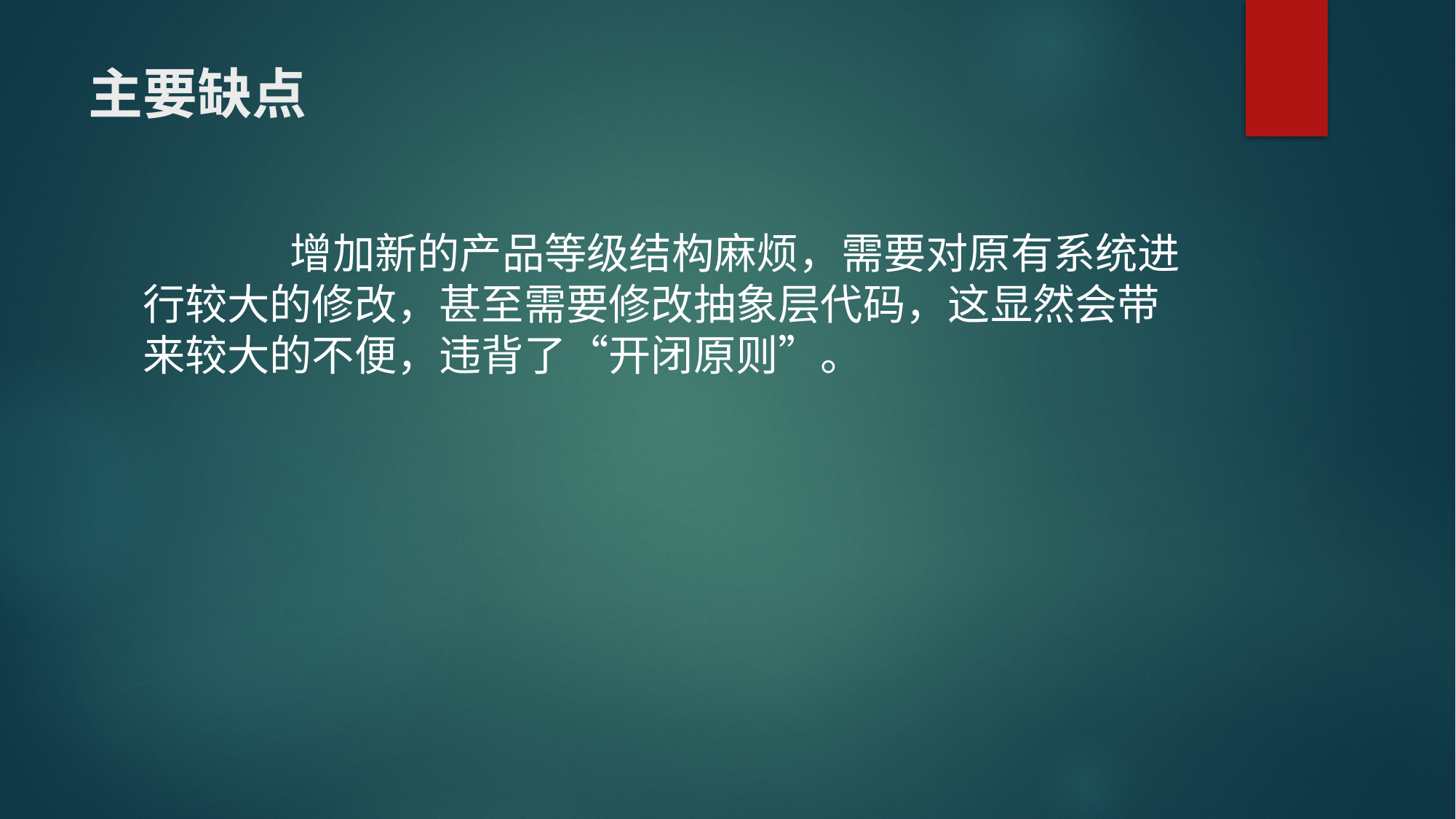

# 主要缺点
	   增加新的产品等级结构麻烦，需要对原有系统进行较大的修改，甚至需要修改抽象层代码，这显然会带来较大的不便，违背了“开闭原则”。